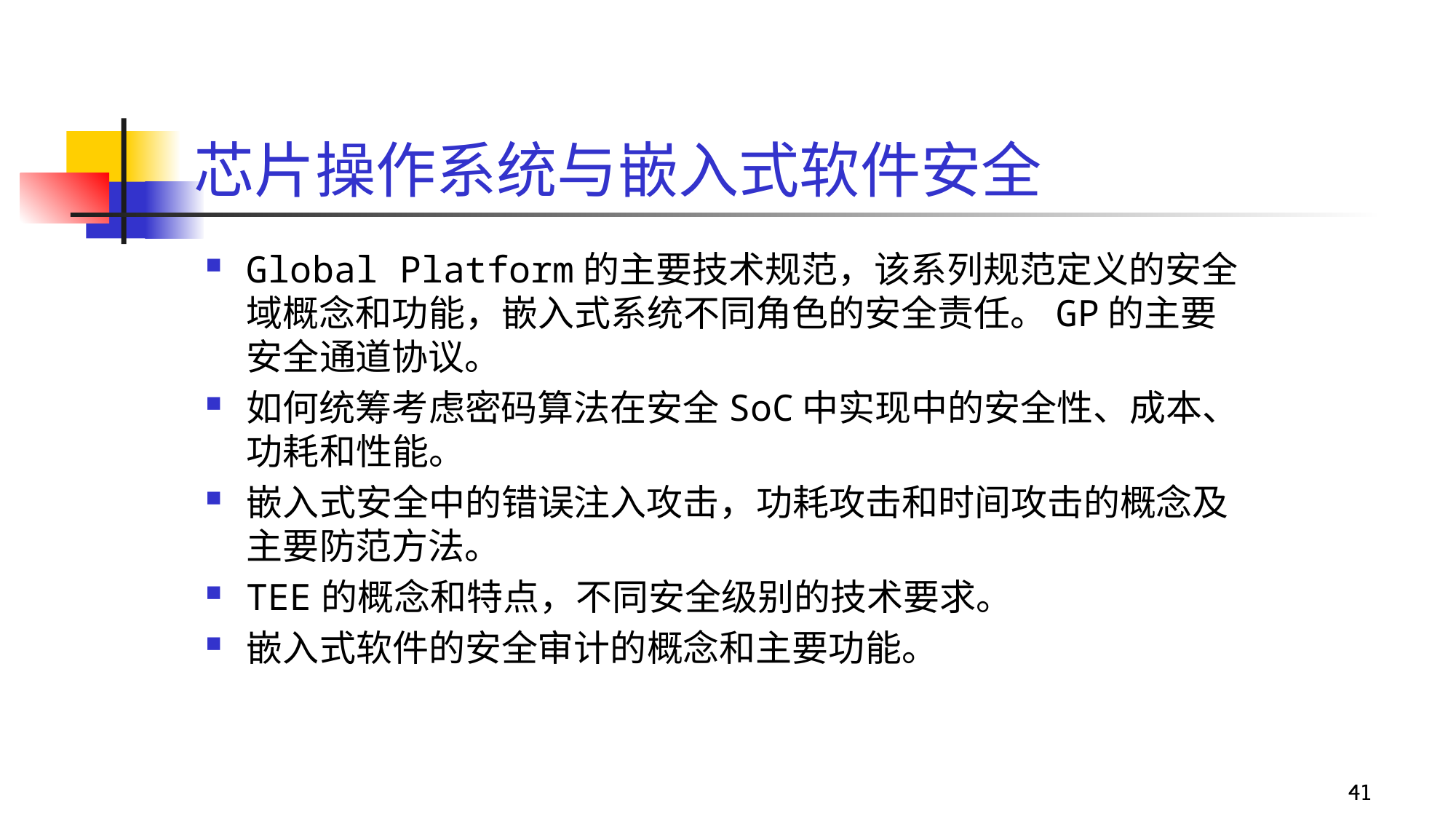

# 芯片操作系统与嵌入式软件安全
Global Platform的主要技术规范，该系列规范定义的安全域概念和功能，嵌入式系统不同角色的安全责任。GP的主要安全通道协议。
如何统筹考虑密码算法在安全SoC中实现中的安全性、成本、功耗和性能。
嵌入式安全中的错误注入攻击，功耗攻击和时间攻击的概念及主要防范方法。
TEE的概念和特点，不同安全级别的技术要求。
嵌入式软件的安全审计的概念和主要功能。

41